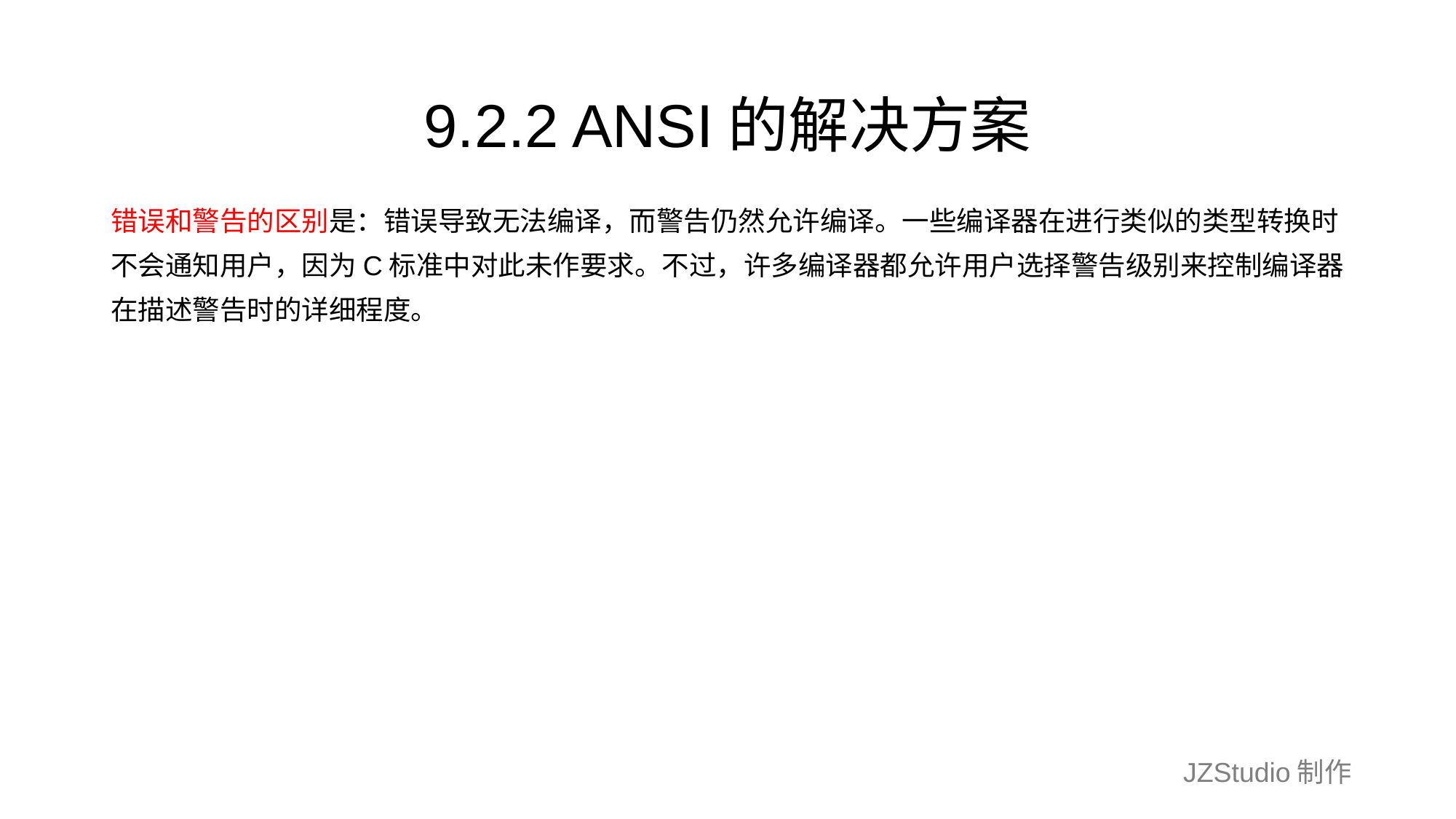

# 9.2.2 ANSI的解决方案
错误和警告的区别是：错误导致无法编译，而警告仍然允许编译。一些编译器在进行类似的类型转换时
不会通知用户，因为C标准中对此未作要求。不过，许多编译器都允许用户选择警告级别来控制编译器
在描述警告时的详细程度。